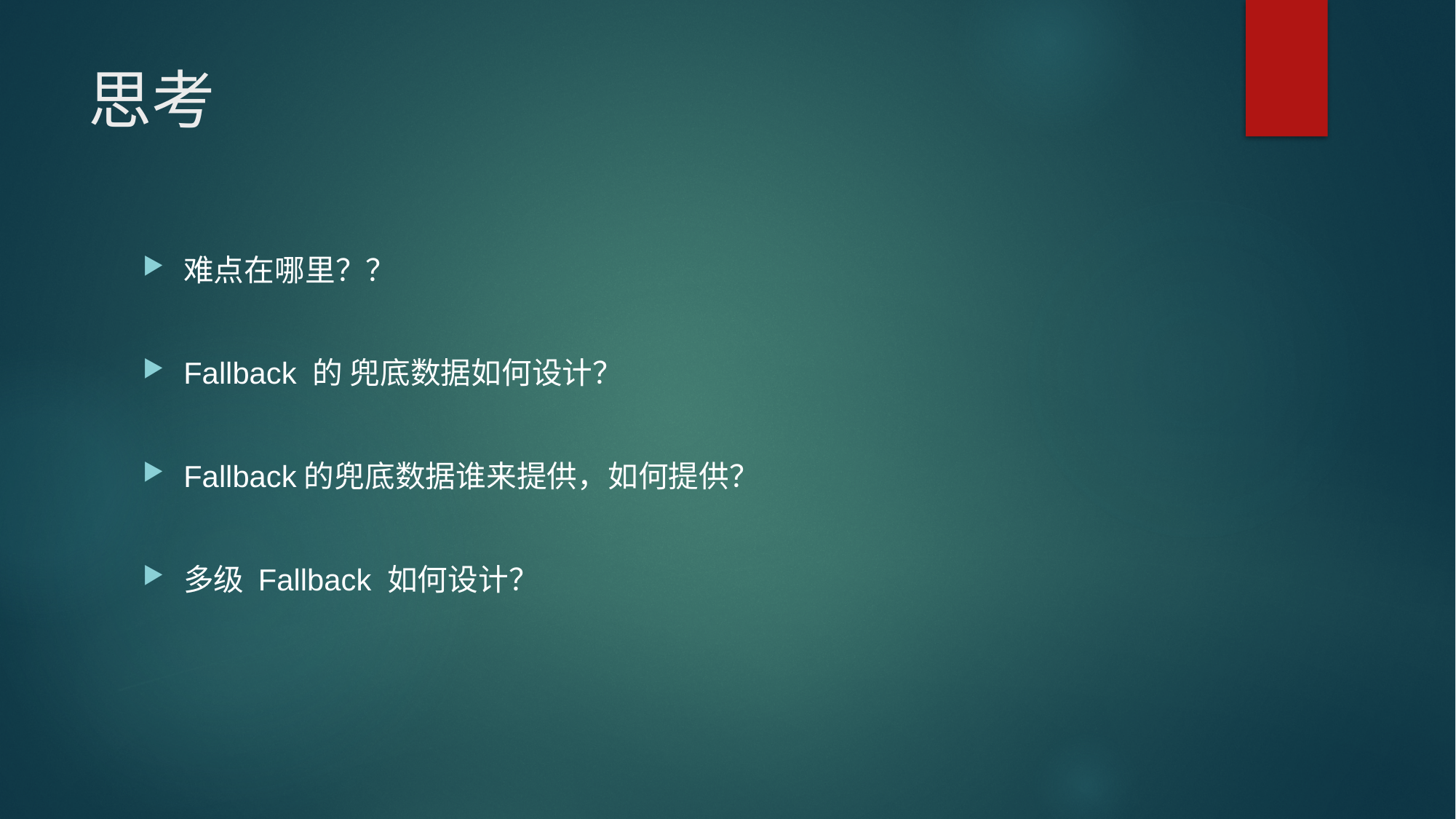

# 思考
难点在哪里？？

Fallback 的 兜底数据如何设计？

Fallback的兜底数据谁来提供，如何提供？

多级 Fallback 如何设计？